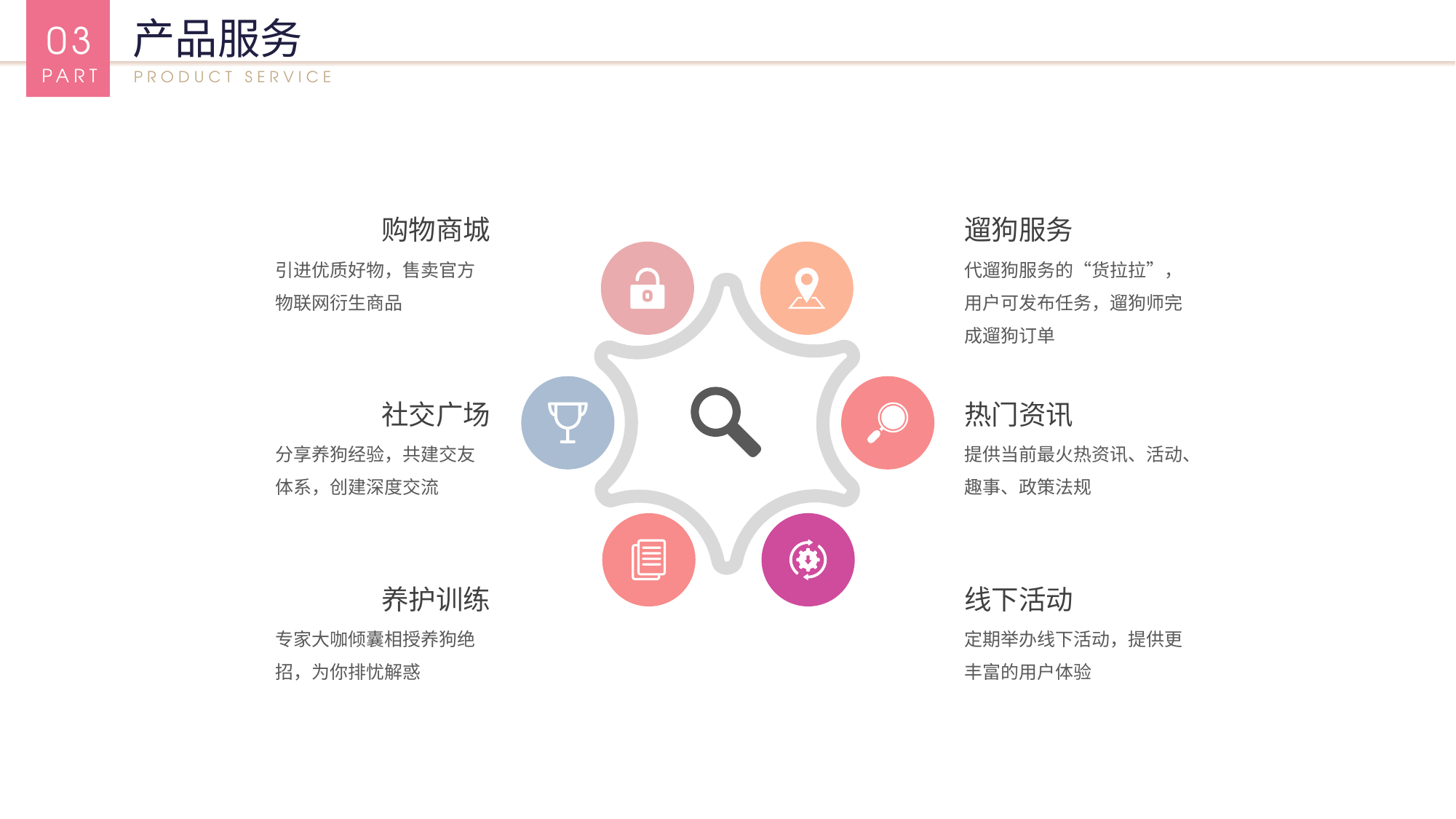

03
PART
产品服务
PRODUCT SERVICE

购物商城
引进优质好物，售卖官方物联网衍生商品
遛狗服务
代遛狗服务的“货拉拉”，用户可发布任务，遛狗师完成遛狗订单

社交广场
分享养狗经验，共建交友体系，创建深度交流
热门资讯
提供当前最火热资讯、活动、趣事、政策法规

养护训练
专家大咖倾囊相授养狗绝招，为你排忧解惑
线下活动
定期举办线下活动，提供更丰富的用户体验